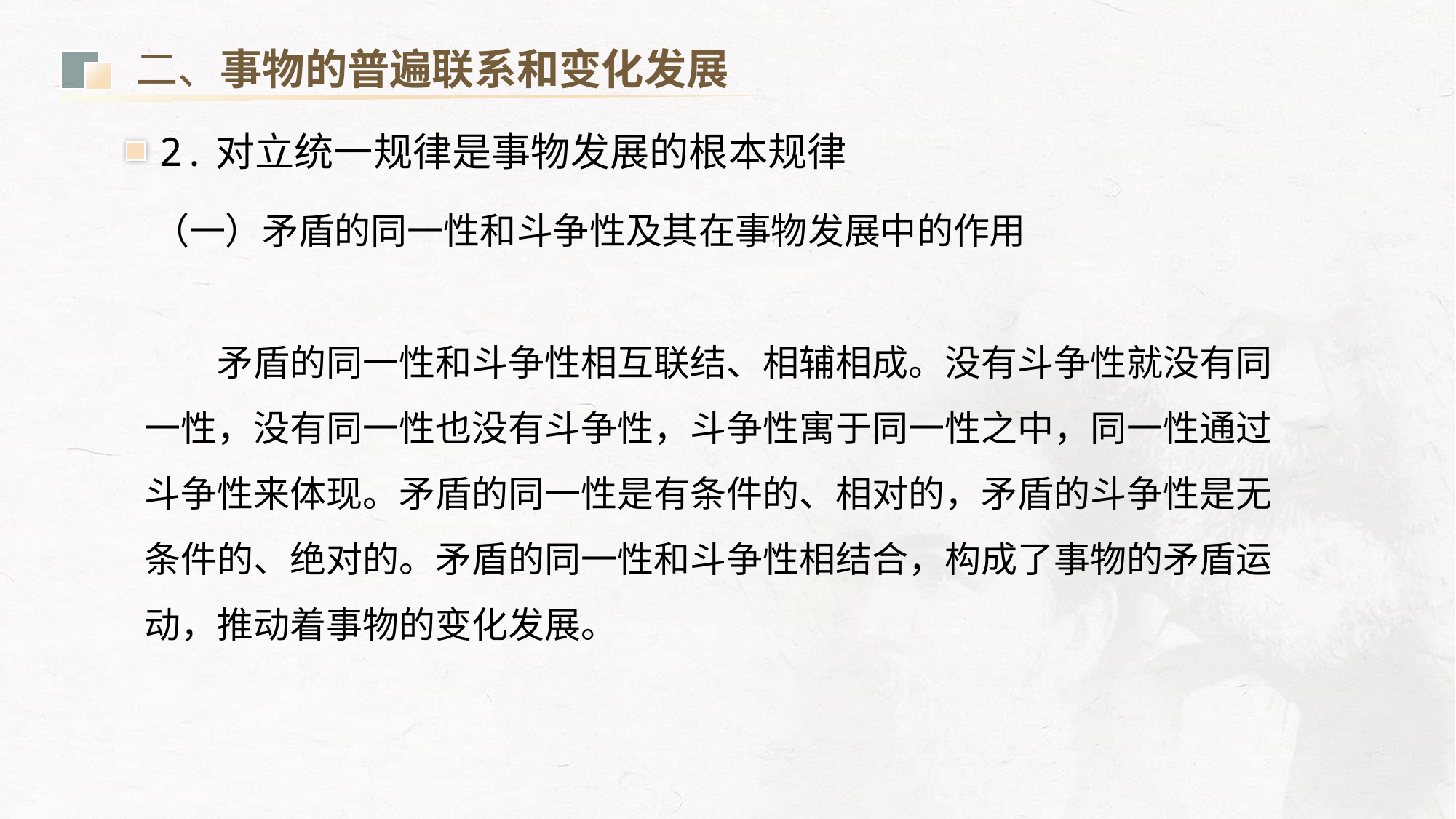

二、事物的普遍联系和变化发展

2.对立统一规律是事物发展的根本规律

（一）矛盾的同一性和斗争性及其在事物发展中的作用
矛盾的同一性和斗争性相互联结、相辅相成。没有斗争性就没有同一性，没有同一性也没有斗争性，斗争性寓于同一性之中，同一性通过斗争性来体现。矛盾的同一性是有条件的、相对的，矛盾的斗争性是无条件的、绝对的。矛盾的同一性和斗争性相结合，构成了事物的矛盾运动，推动着事物的变化发展。